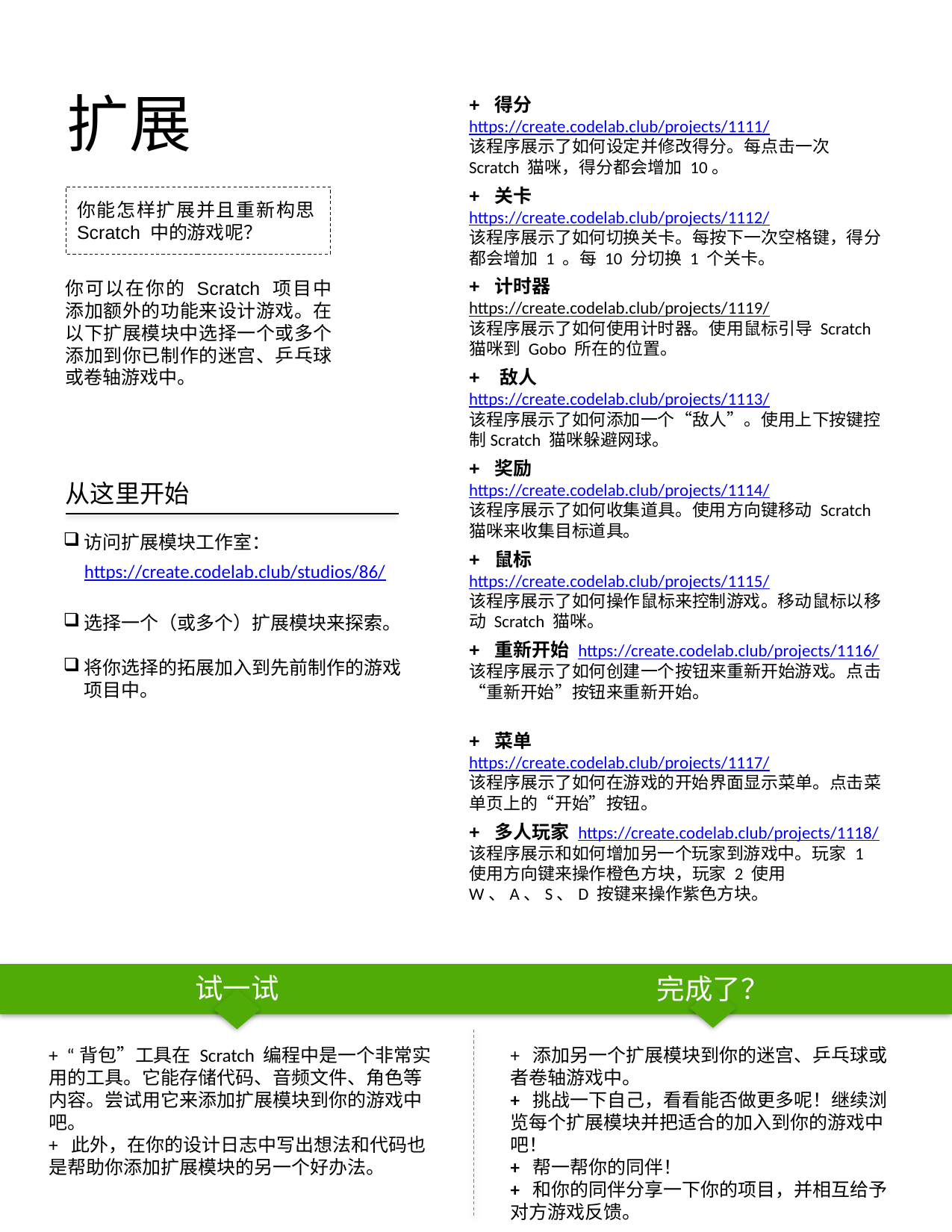

扩展
+  得分
https://create.codelab.club/projects/1111/
该程序展示了如何设定并修改得分。每点击一次 Scratch 猫咪，得分都会增加 10。
+  关卡
https://create.codelab.club/projects/1112/
该程序展示了如何切换关卡。每按下一次空格键，得分都会增加 1 。每 10 分切换 1 个关卡。
你能怎样扩展并且重新构思Scratch 中的游戏呢？
你可以在你的 Scratch 项目中添加额外的功能来设计游戏。在以下扩展模块中选择一个或多个添加到你已制作的迷宫、乒乓球或卷轴游戏中。
+  计时器
https://create.codelab.club/projects/1119/
该程序展示了如何使用计时器。使用鼠标引导 Scratch 猫咪到 Gobo 所在的位置。
+   敌人
https://create.codelab.club/projects/1113/
该程序展示了如何添加一个“敌人”。使用上下按键控制Scratch 猫咪躲避网球。
+  奖励
https://create.codelab.club/projects/1114/
该程序展示了如何收集道具。使用方向键移动 Scratch 猫咪来收集目标道具。
从这里开始
访问扩展模块工作室：
https://create.codelab.club/studios/86/

选择一个（或多个）扩展模块来探索。

将你选择的拓展加入到先前制作的游戏项目中。
+  鼠标
https://create.codelab.club/projects/1115/
该程序展示了如何操作鼠标来控制游戏。移动鼠标以移动 Scratch 猫咪。
+  重新开始 https://create.codelab.club/projects/1116/
该程序展示了如何创建一个按钮来重新开始游戏。点击“重新开始”按钮来重新开始。
+  菜单
https://create.codelab.club/projects/1117/
该程序展示了如何在游戏的开始界面显示菜单。点击菜单页上的“开始”按钮。
+  多人玩家 https://create.codelab.club/projects/1118/
该程序展示和如何增加另一个玩家到游戏中。玩家 1 使用方向键来操作橙色方块，玩家 2 使用 W、A、S、D 按键来操作紫色方块。

试一试
完成了？

+  “背包”工具在 Scratch 编程中是一个非常实用的工具。它能存储代码、音频文件、角色等内容。尝试用它来添加扩展模块到你的游戏中吧。
+  此外，在你的设计日志中写出想法和代码也是帮助你添加扩展模块的另一个好办法。
+  添加另一个扩展模块到你的迷宫、乒乓球或者卷轴游戏中。
+  挑战一下自己，看看能否做更多呢！继续浏览每个扩展模块并把适合的加入到你的游戏中吧！
+  帮一帮你的同伴！
+  和你的同伴分享一下你的项目，并相互给予对方游戏反馈。